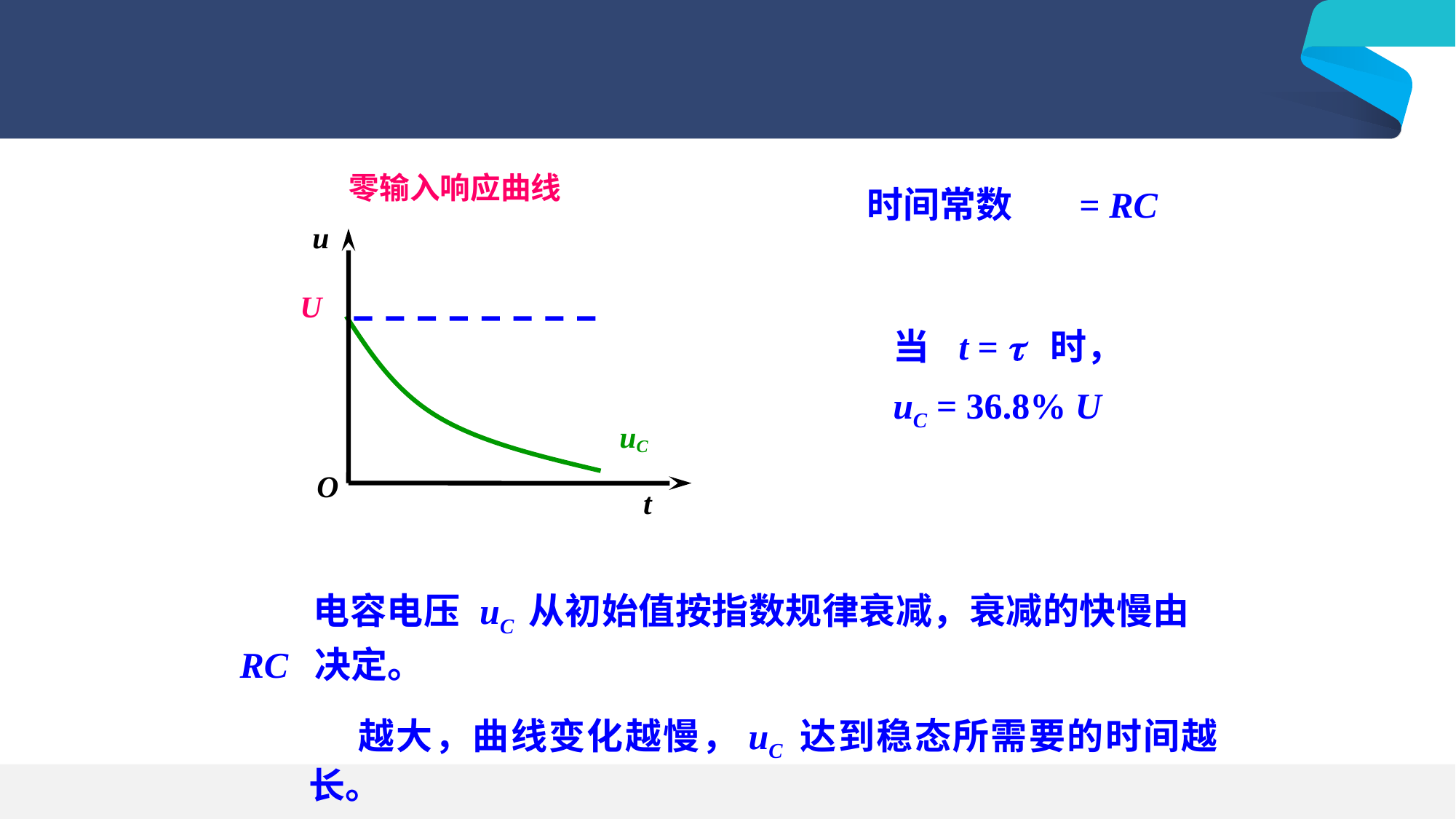

零输入响应曲线

u

U

uC
O
t

时间常数  τ = RC
当  t = τ  时，
uC = 36.8% U
　　电容电压 uC 从初始值按指数规律衰减，衰减的快慢由 RC  决定。
τ 越大，曲线变化越慢，uC 达到稳态所需要的时间越长。